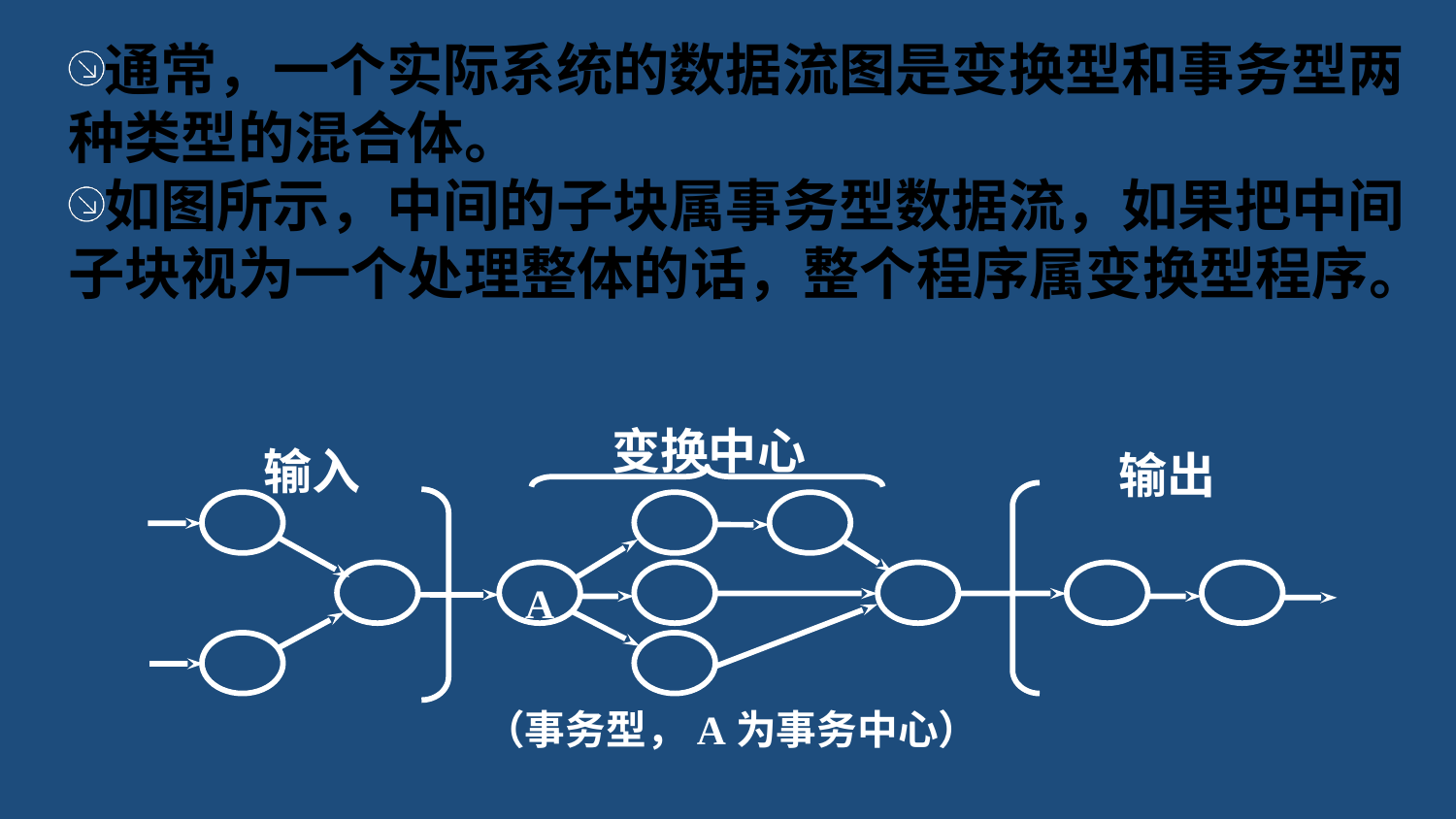

通常，一个实际系统的数据流图是变换型和事务型两种类型的混合体。
如图所示，中间的子块属事务型数据流，如果把中间子块视为一个处理整体的话，整个程序属变换型程序。

变换中心
输入
输出

A

（事务型，A为事务中心）